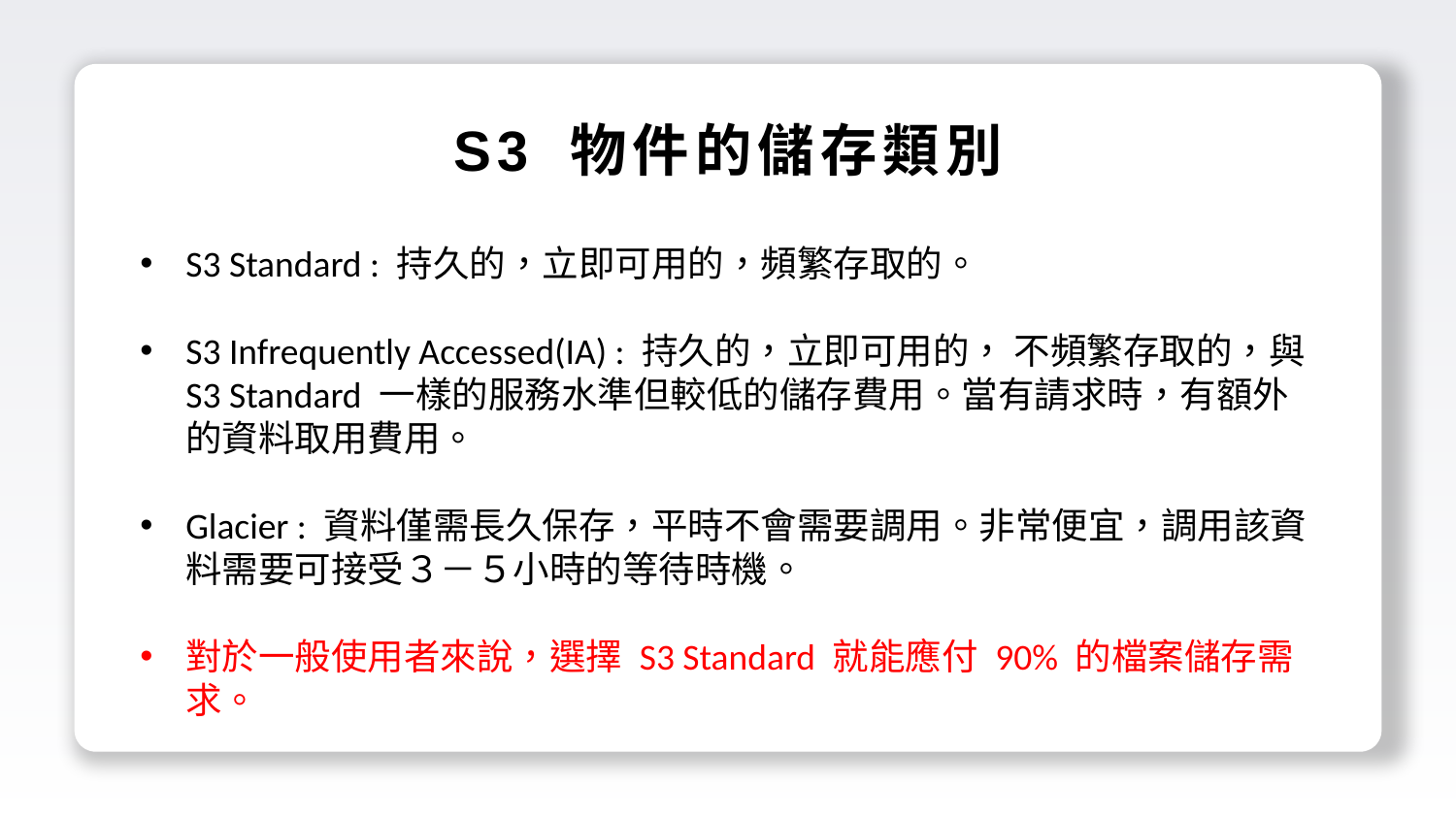

S3 物件的儲存類別
S3 Standard : 持久的，立即可用的，頻繁存取的。

S3 Infrequently Accessed(IA) : 持久的，立即可用的， 不頻繁存取的，與S3 Standard 一樣的服務水準但較低的儲存費用。當有請求時，有額外的資料取用費用。

Glacier : 資料僅需長久保存，平時不會需要調用。非常便宜，調用該資料需要可接受３－５小時的等待時機。

對於一般使用者來說，選擇 S3 Standard 就能應付 90% 的檔案儲存需求。